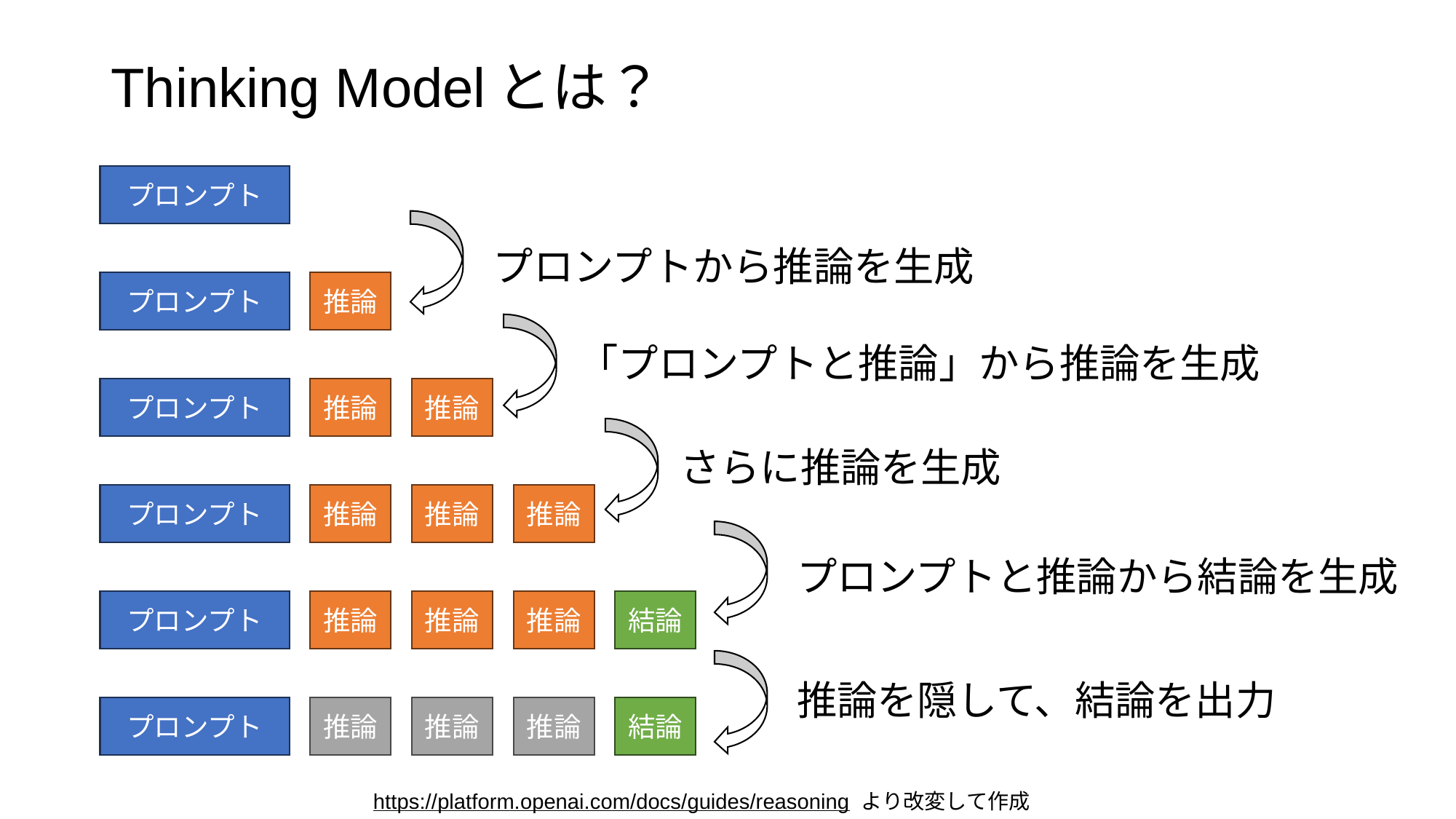

# Thinking Modelとは？
プロンプト

プロンプト
推論

推論
プロンプト
推論

推論
推論
プロンプト
推論

結論
推論
推論
プロンプト
推論

結論
推論
推論
プロンプト
推論
プロンプトから推論を生成
「プロンプトと推論」から推論を生成
さらに推論を生成
プロンプトと推論から結論を生成
推論を隠して、結論を出力
https://platform.openai.com/docs/guides/reasoning より改変して作成